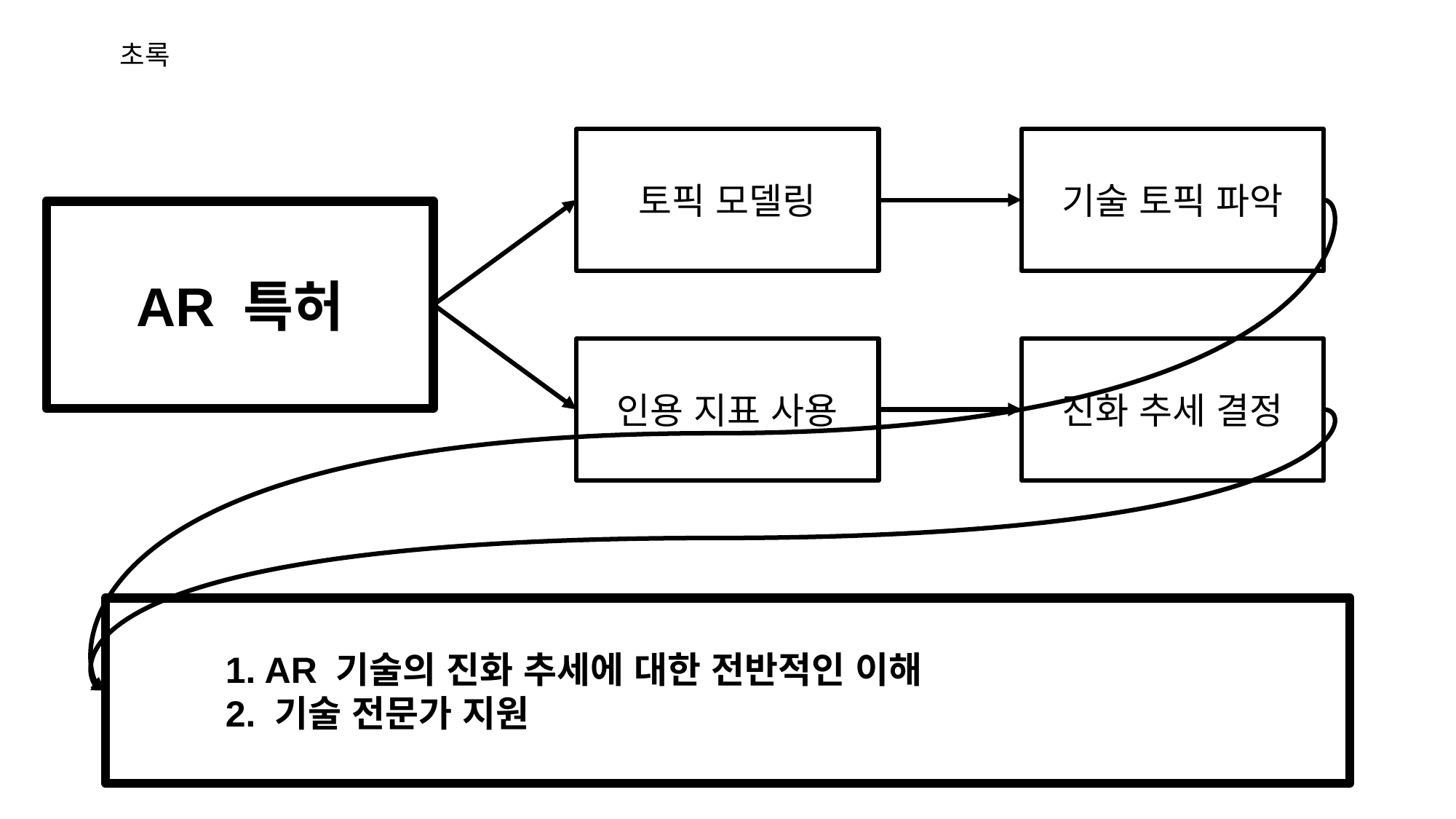

초록

토픽 모델링

기술 토픽 파악

AR 특허

인용 지표 사용

진화 추세 결정

	1. AR 기술의 진화 추세에 대한 전반적인 이해
	2. 기술 전문가 지원